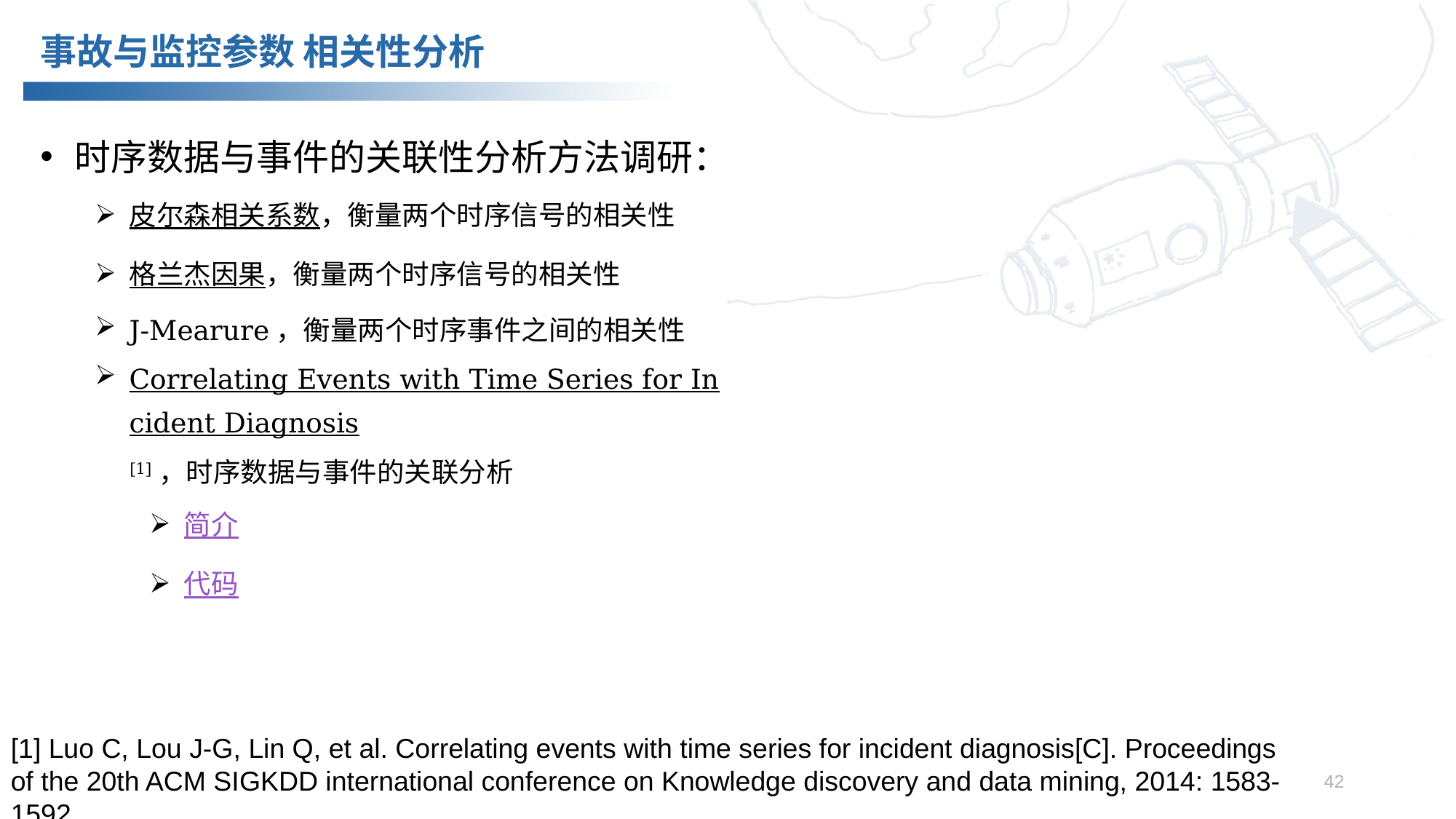

事故与监控参数 相关性分析

时序数据与事件的关联性分析方法调研：
皮尔森相关系数，衡量两个时序信号的相关性
格兰杰因果，衡量两个时序信号的相关性
J-Mearure，衡量两个时序事件之间的相关性
Correlating Events with Time Series for Incident Diagnosis[1]，时序数据与事件的关联分析
简介
代码

[1] Luo C, Lou J-G, Lin Q, et al. Correlating events with time series for incident diagnosis[C]. Proceedings of the 20th ACM SIGKDD international conference on Knowledge discovery and data mining, 2014: 1583-1592.
42